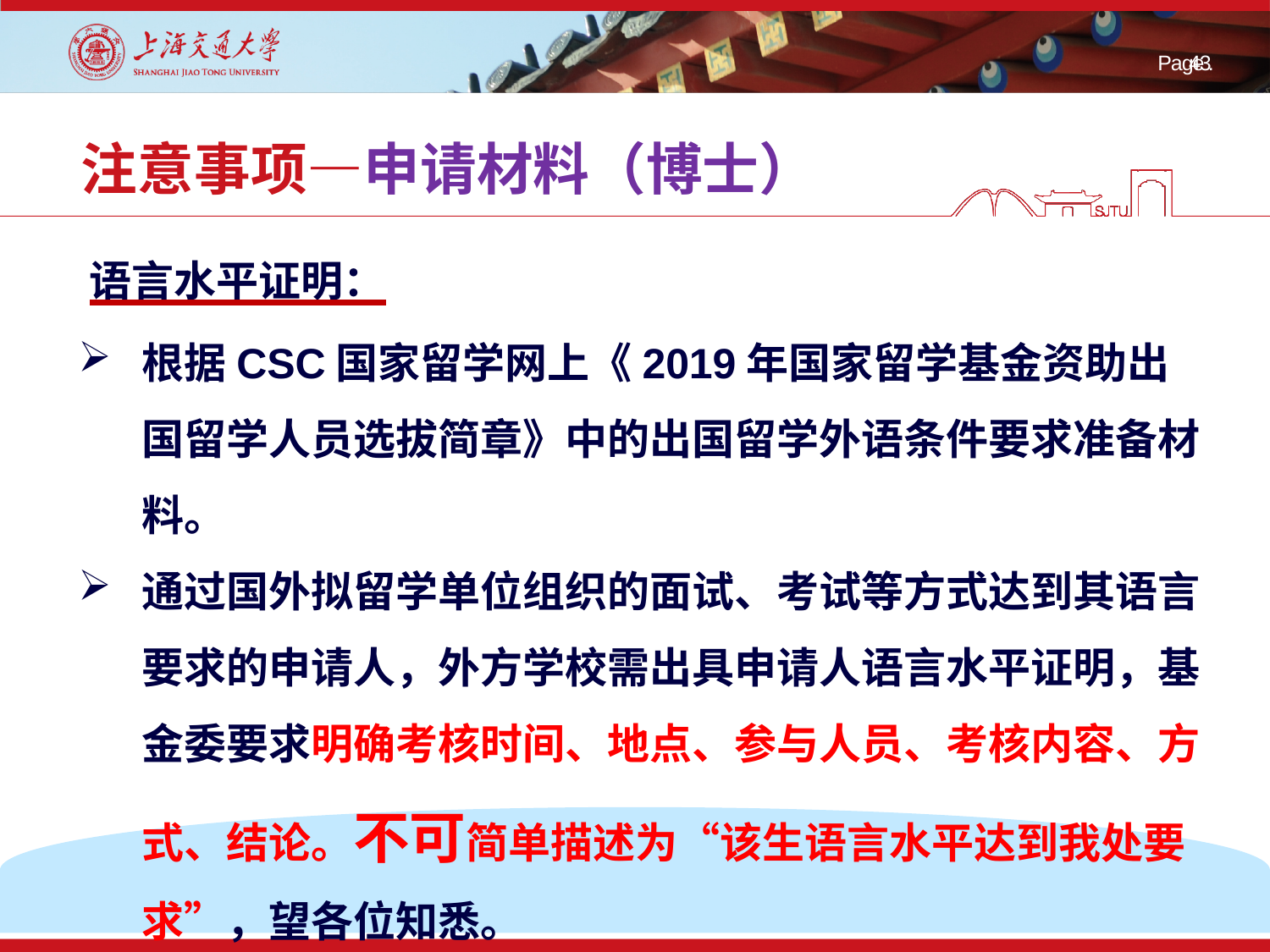

# 注意事项—申请材料（博士）
语言水平证明：

根据CSC国家留学网上《2019年国家留学基金资助出国留学人员选拔简章》中的出国留学外语条件要求准备材料。
通过国外拟留学单位组织的面试、考试等方式达到其语言要求的申请人，外方学校需出具申请人语言水平证明，基金委要求明确考核时间、地点、参与人员、考核内容、方式、结论。不可简单描述为“该生语言水平达到我处要求”，望各位知悉。